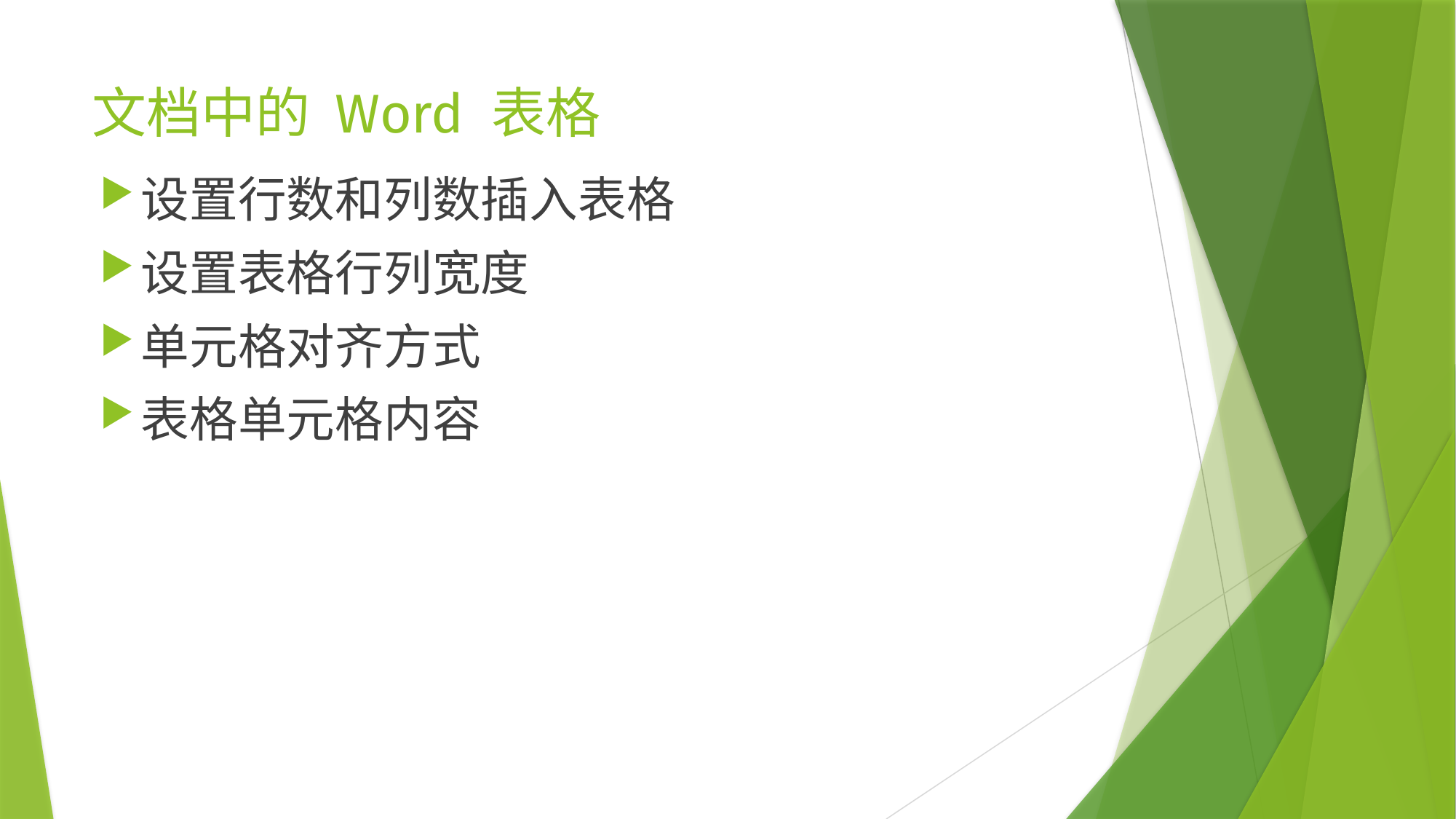

# 文档中的 Word 表格
设置行数和列数插入表格
设置表格行列宽度
单元格对齐方式
表格单元格内容